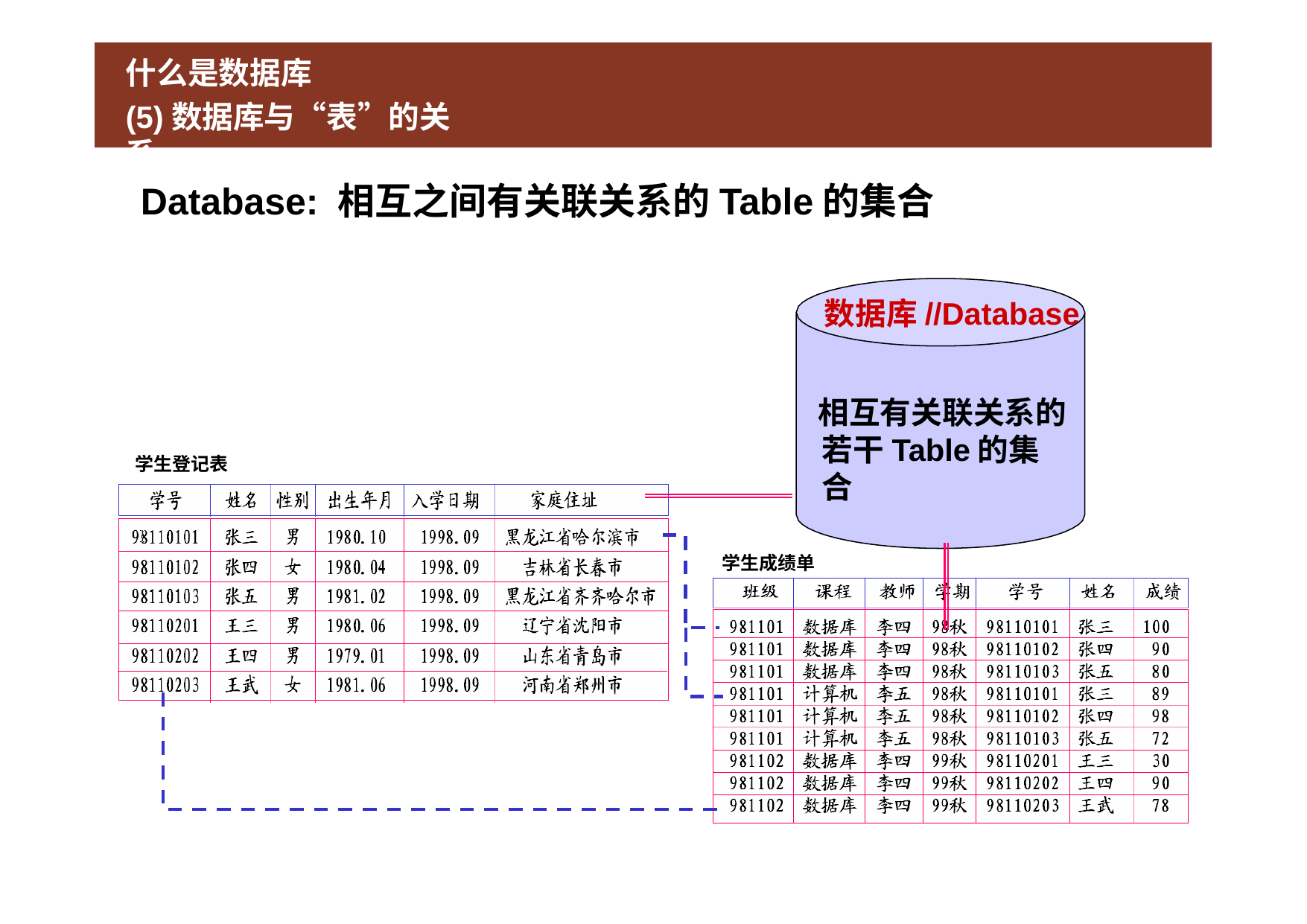

# 什么是数据库
(5)数据库与“表”的关系
Database: 相互之间有关联关系的Table的集合

数据库//Database

相互有关联关系的 若干Table的集合
学生登记表

学生成绩单